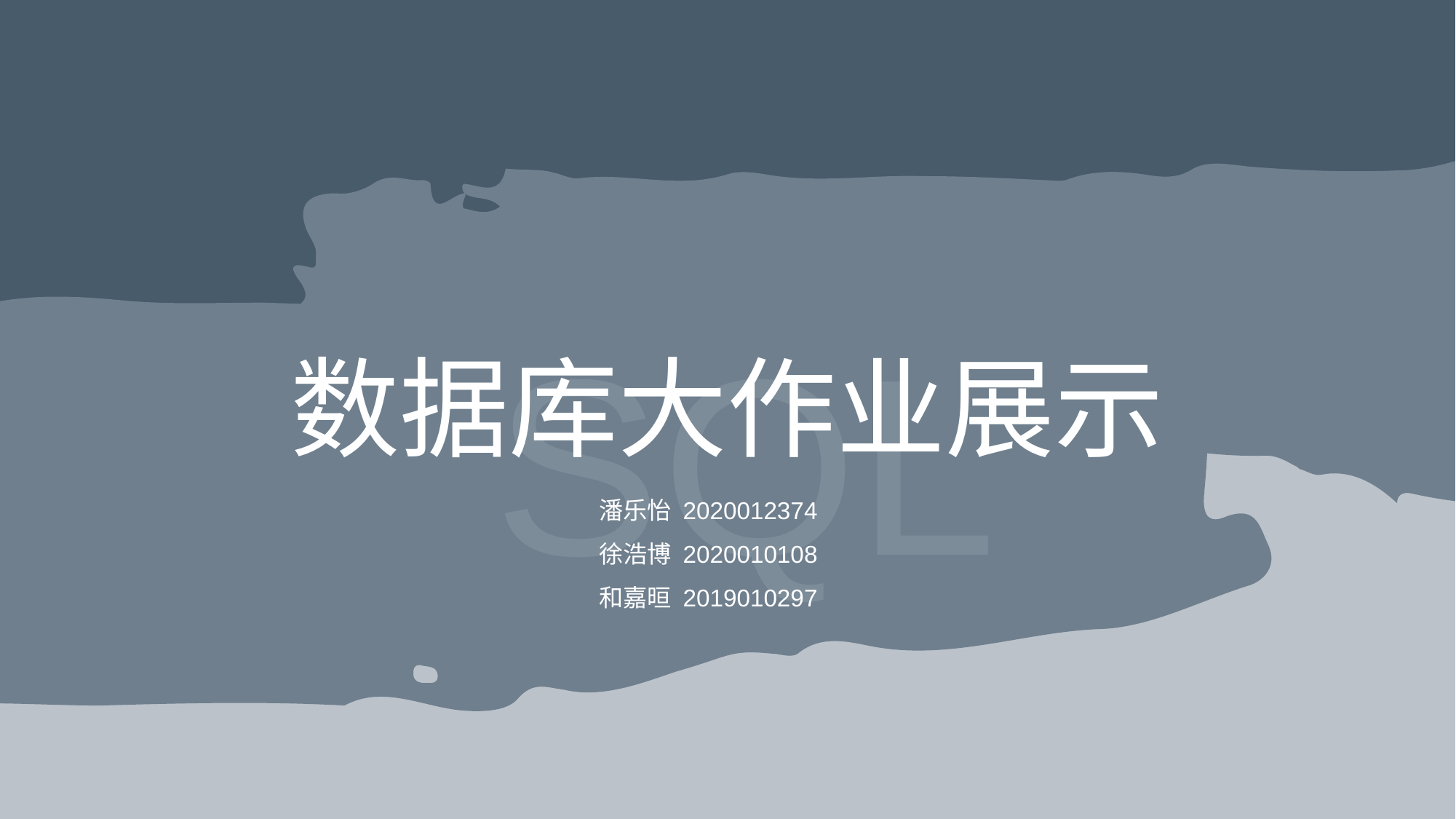

SQL

数据库大作业展示

潘乐怡 2020012374
徐浩博 2020010108
和嘉晅 2019010297